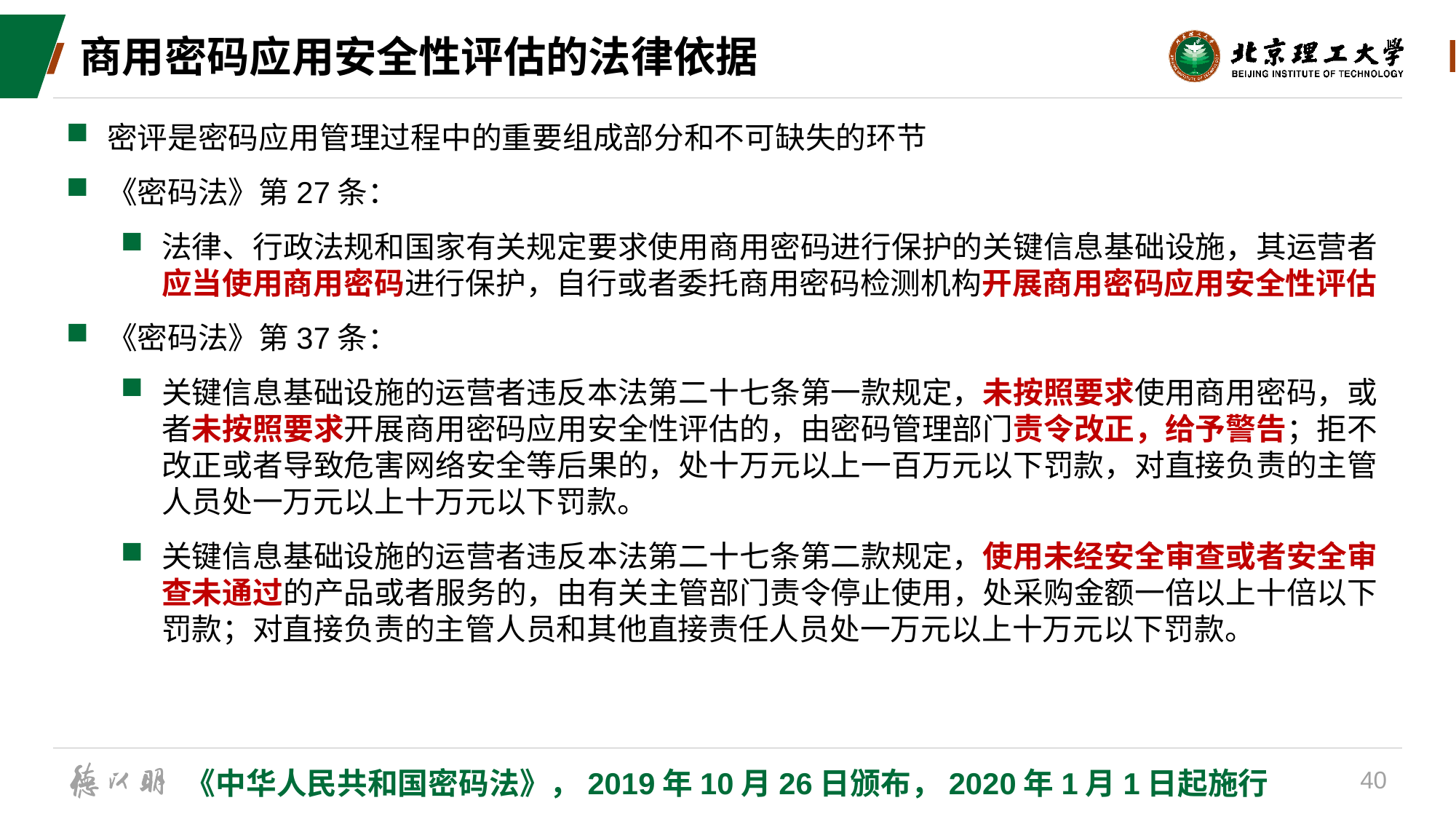

# 商用密码应用安全性评估的法律依据
密评是密码应用管理过程中的重要组成部分和不可缺失的环节
《密码法》第27条：
法律、行政法规和国家有关规定要求使用商用密码进行保护的关键信息基础设施，其运营者应当使用商用密码进行保护，自行或者委托商用密码检测机构开展商用密码应用安全性评估
《密码法》第37条：
关键信息基础设施的运营者违反本法第二十七条第一款规定，未按照要求使用商用密码，或者未按照要求开展商用密码应用安全性评估的，由密码管理部门责令改正，给予警告；拒不改正或者导致危害网络安全等后果的，处十万元以上一百万元以下罚款，对直接负责的主管人员处一万元以上十万元以下罚款。
关键信息基础设施的运营者违反本法第二十七条第二款规定，使用未经安全审查或者安全审查未通过的产品或者服务的，由有关主管部门责令停止使用，处采购金额一倍以上十倍以下罚款；对直接负责的主管人员和其他直接责任人员处一万元以上十万元以下罚款。

《中华人民共和国密码法》，2019年10月26日颁布，2020年1月1日起施行